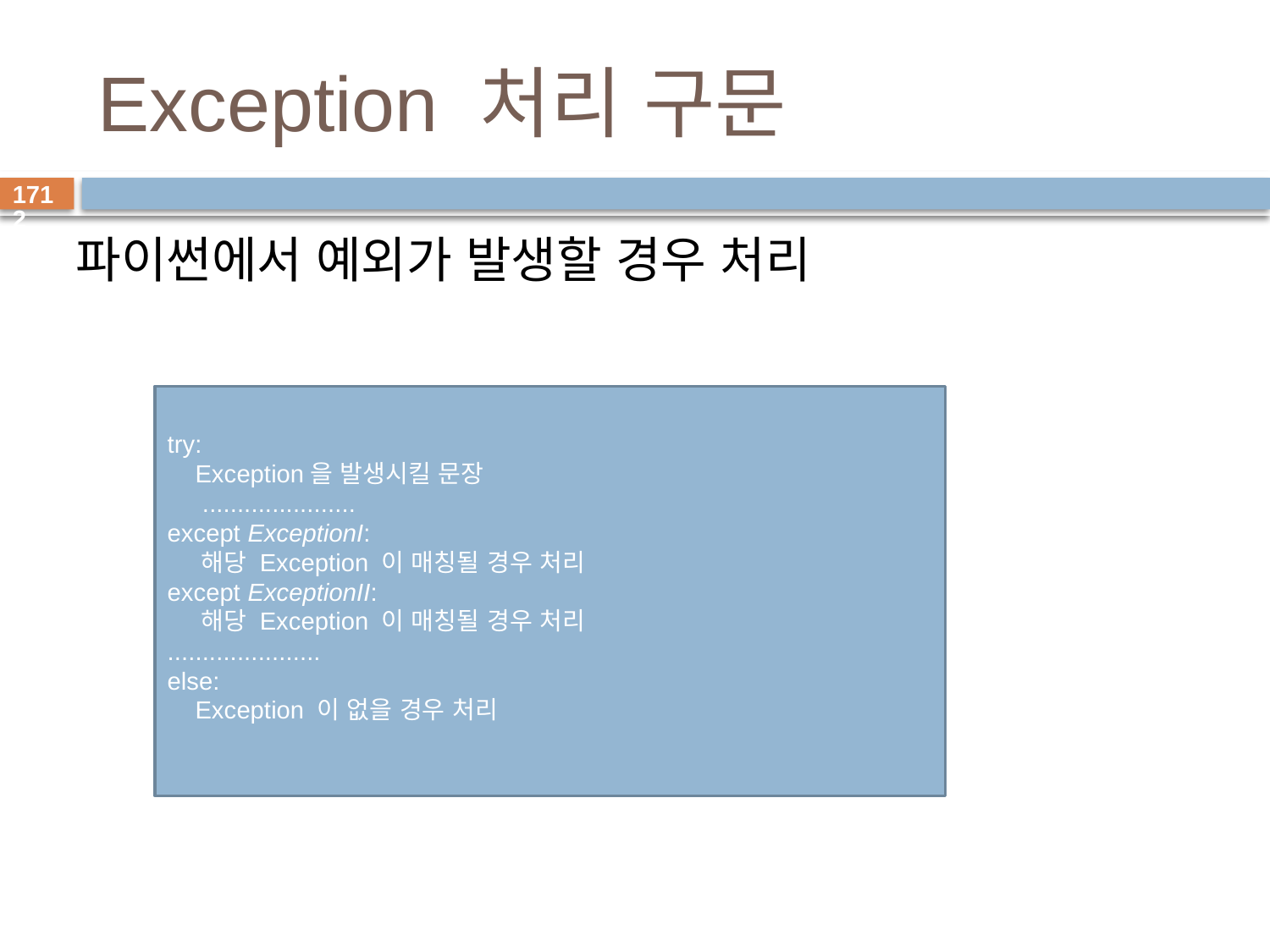

# Exception 처리 구문
1712
파이썬에서 예외가 발생할 경우 처리

try:
    Exception을 발생시킬 문장
     ......................
except ExceptionI:
    해당 Exception 이 매칭될 경우 처리
except ExceptionII:
    해당 Exception 이 매칭될 경우 처리
......................
else:
    Exception 이 없을 경우 처리